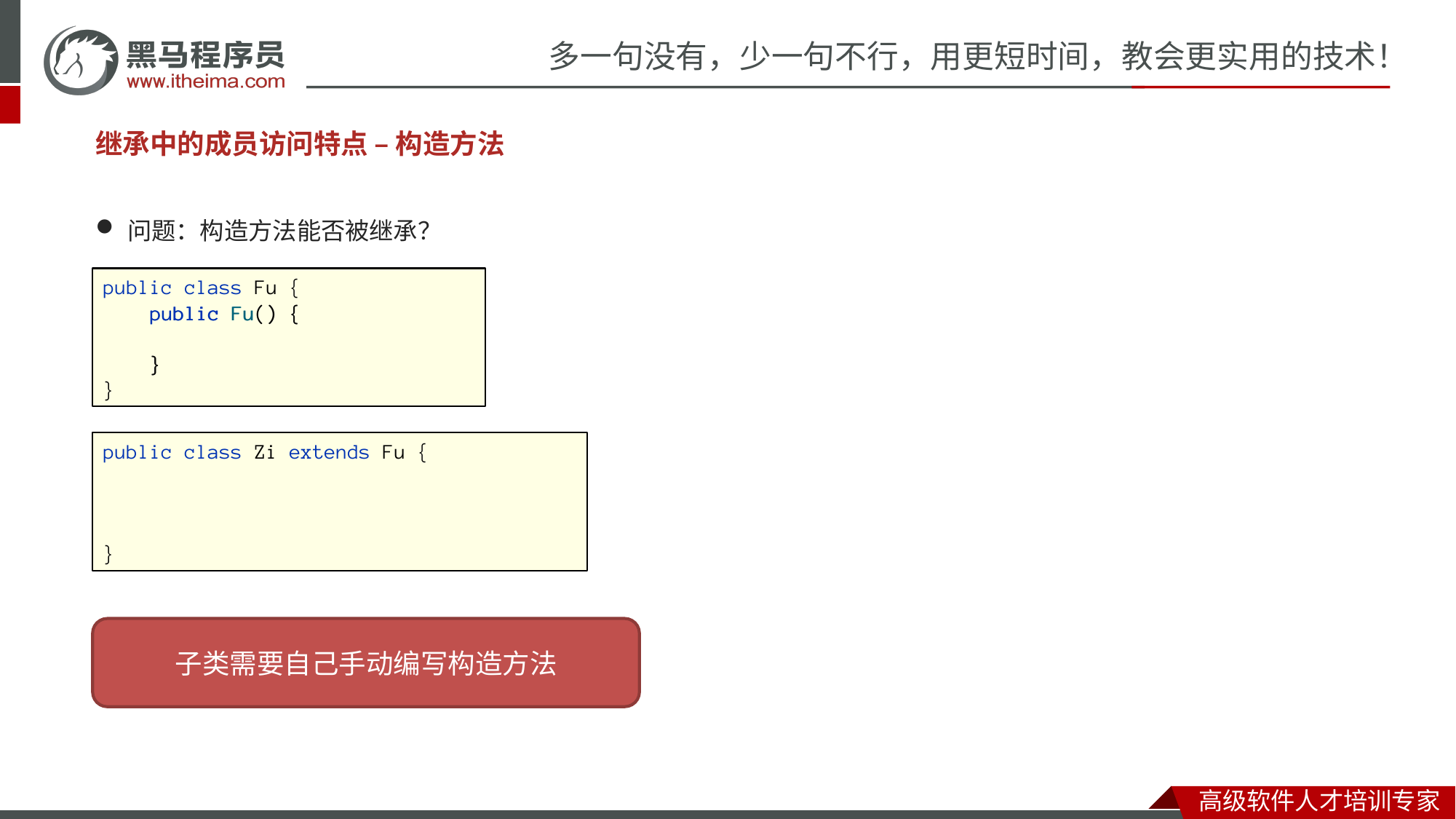

继承中的成员访问特点 – 构造方法
问题：构造方法能否被继承？
public class Fu {
    public Fu() {
    }
}
public Fu() {
}
public class Zi extends Fu {

}
子类需要自己手动编写构造方法